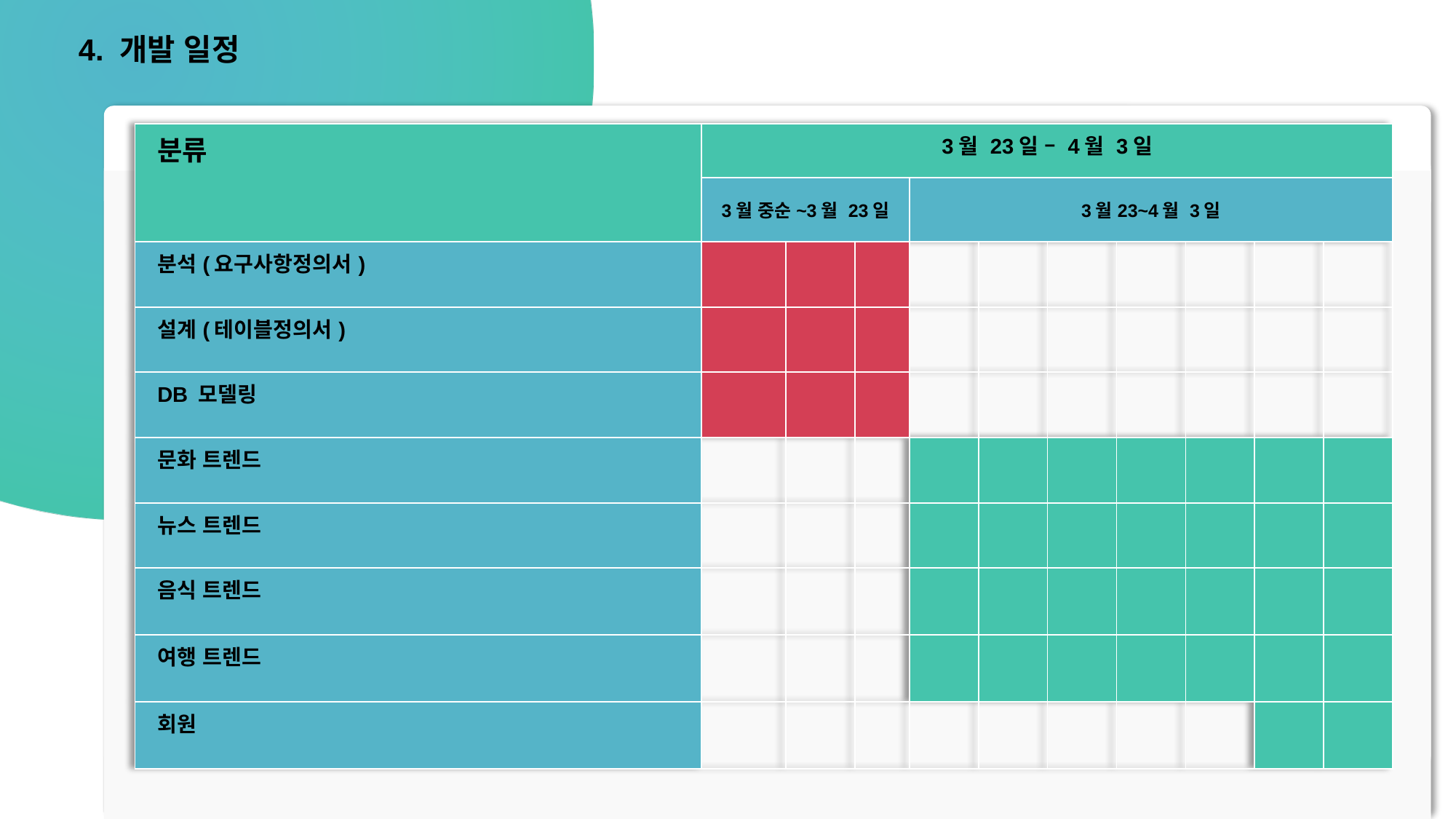

4. 개발 일정
| 분류 | 3월 23일 – 4월 3일 |  |  |  |  |  |  |  |  |  |
| --- | --- | --- | --- | --- | --- | --- | --- | --- | --- | --- |
|  | 3월 중순~3월 23일 |  |  | 3월23~4월 3일 |  |  |  |  |  |  |
| 분석(요구사항정의서) |  |  |  |  |  |  |  |  |  |  |
| 설계(테이블정의서) |  |  |  |  |  |  |  |  |  |  |
| DB 모델링 |  |  |  |  |  |  |  |  |  |  |
| 문화 트렌드 |  |  |  |  |  |  |  |  |  |  |
| 뉴스 트렌드 |  |  |  |  |  |  |  |  |  |  |
| 음식 트렌드 |  |  |  |  |  |  |  |  |  |  |
| 여행 트렌드 |  |  |  |  |  |  |  |  |  |  |
| 회원 |  |  |  |  |  |  |  |  |  |  |